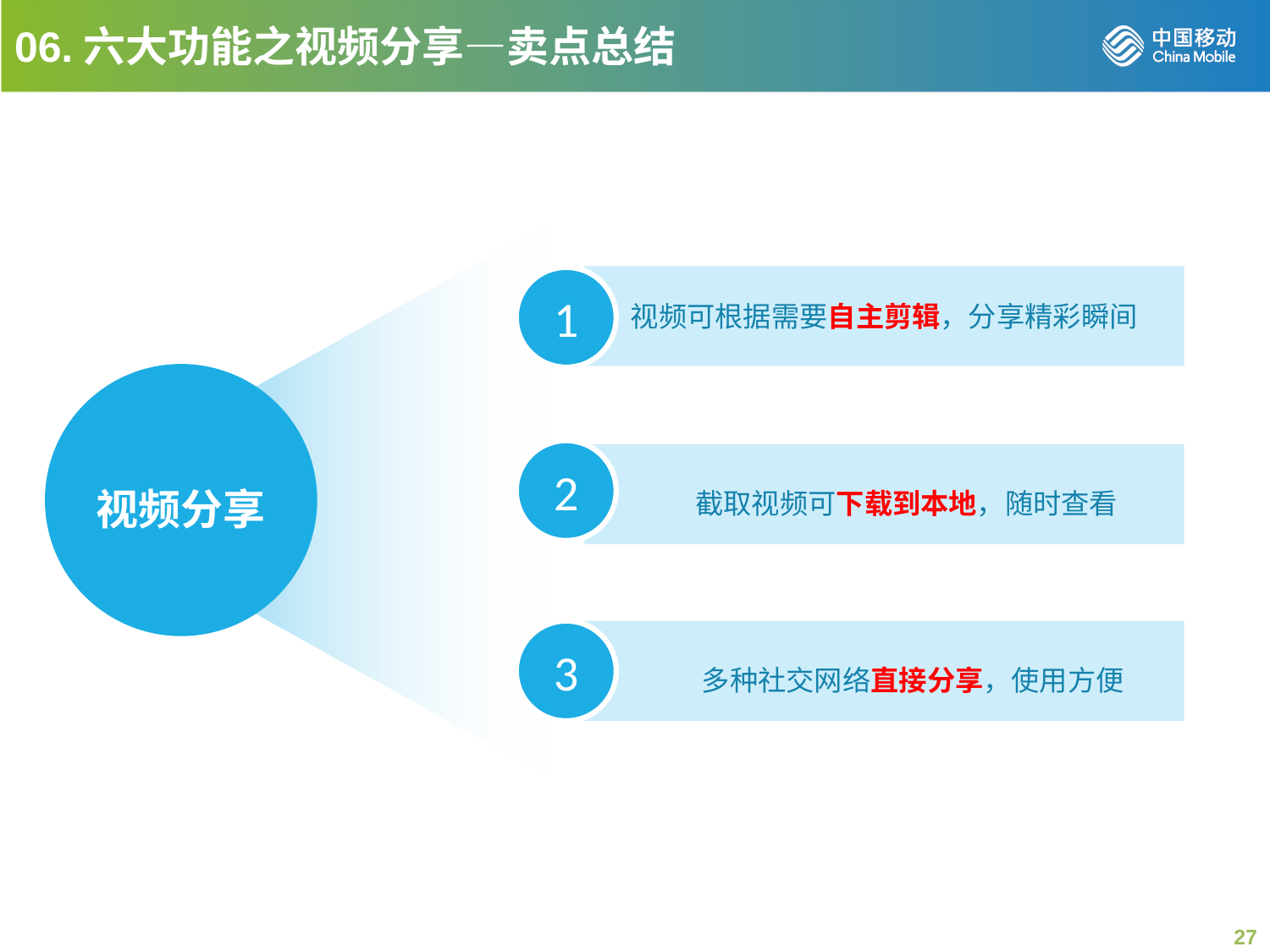

06.六大功能之视频分享—卖点总结
视频可根据需要自主剪辑，分享精彩瞬间
1

视频分享
2
      截取视频可下载到本地，随时查看
3
        多种社交网络直接分享，使用方便